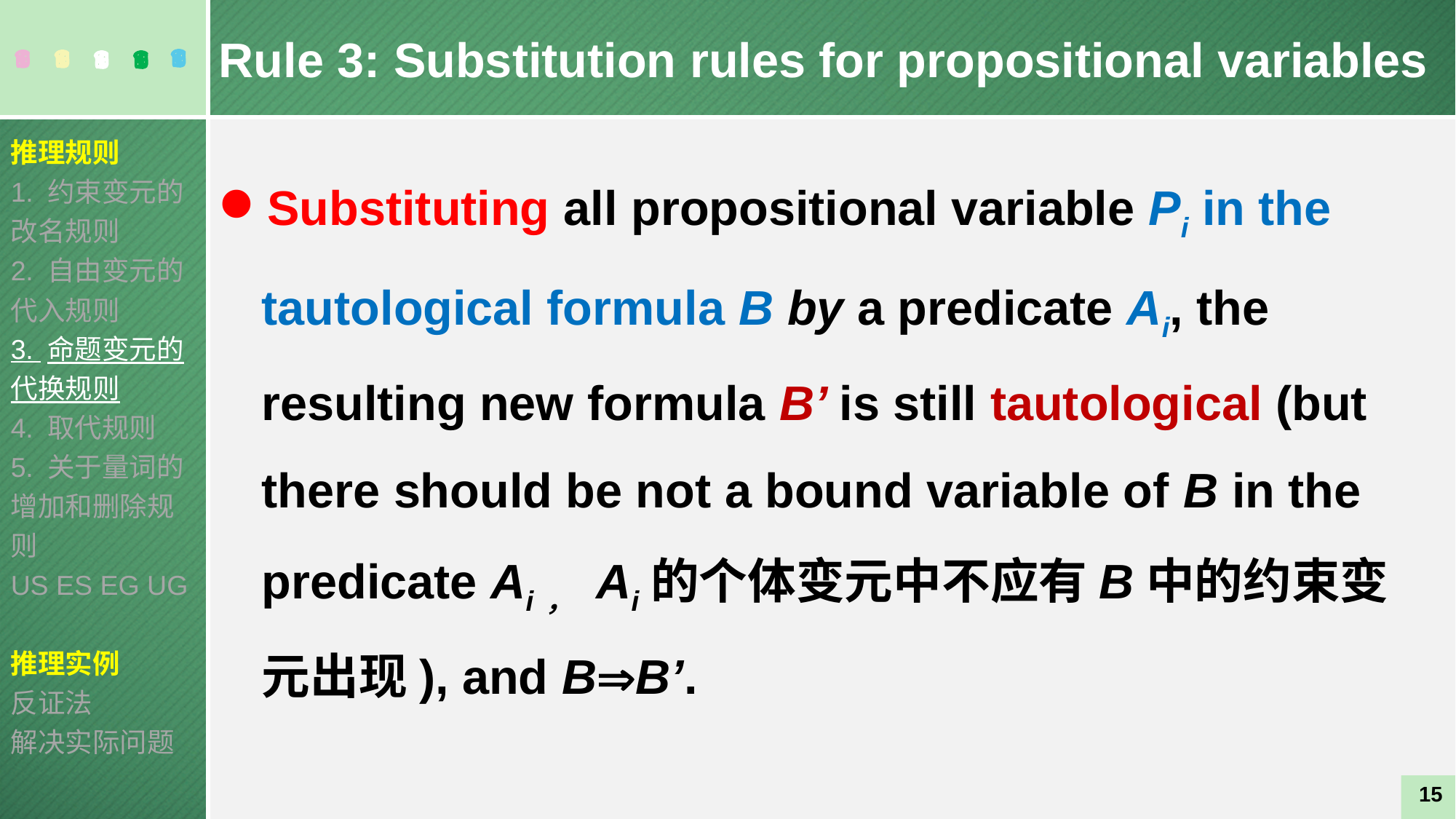

Rule 3: Substitution rules for propositional variables

推理规则
1. 约束变元的改名规则
2. 自由变元的代入规则
3. 命题变元的代换规则
4. 取代规则
5. 关于量词的增加和删除规则
US ES EG UG

推理实例
反证法
解决实际问题

Substituting all propositional variable Pi in the tautological formula B by a predicate Ai, the resulting new formula B’ is still tautological (but there should be not a bound variable of B in the predicate Ai， Ai的个体变元中不应有B中的约束变元出现), and B⇒B’.
15